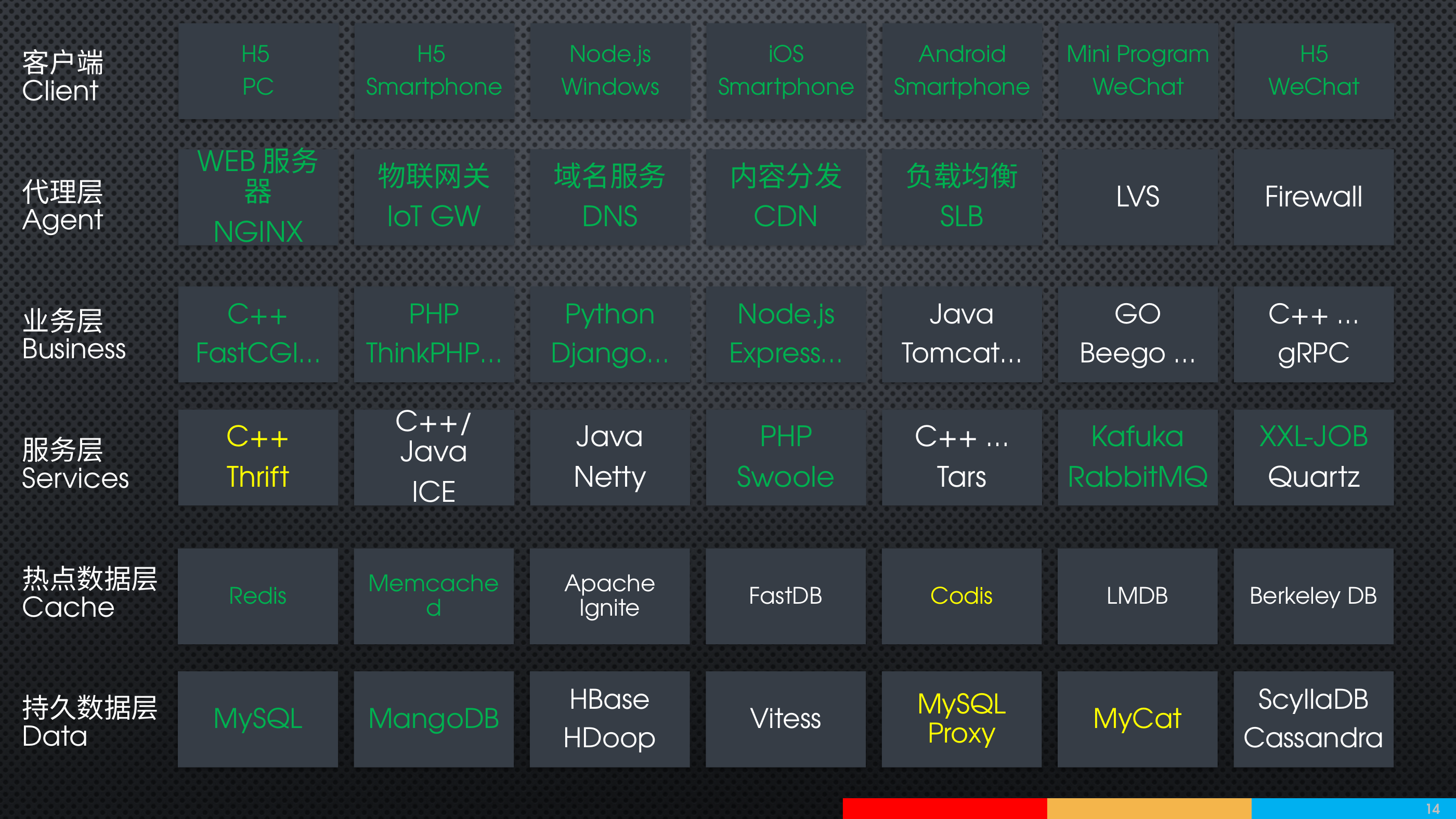

| 客户端 Client |  |
| --- | --- |
| 代理层 Agent |  |
| 业务层 Business |  |
| 服务层 Services |  |
| 热点数据层 Cache |  |
| 持久数据层 Data |  |
H5
PC
H5
Smartphone
Node.js
Windows
iOS
Smartphone
Android
Smartphone
Mini Program
WeChat
H5
WeChat
WEB服务器
NGINX
物联网关
IoT GW
域名服务
DNS
内容分发
CDN
负载均衡
SLB
LVS
Firewall
C++
FastCGI…
PHP
ThinkPHP…
Python
Django…
Node.js
Express…
Java
Tomcat…
GO
Beego …
C++ …
gRPC
C++
Thrift
C++/Java
ICE
Java
Netty
PHP
Swoole
C++ …
Tars
Kafuka
RabbitMQ
XXL-JOB
Quartz
Redis
Memcached
Apache Ignite
FastDB
Codis
LMDB
Berkeley DB
MySQL
MangoDB
HBase
HDoop
Vitess
MySQL Proxy
MyCat
ScyllaDB
Cassandra